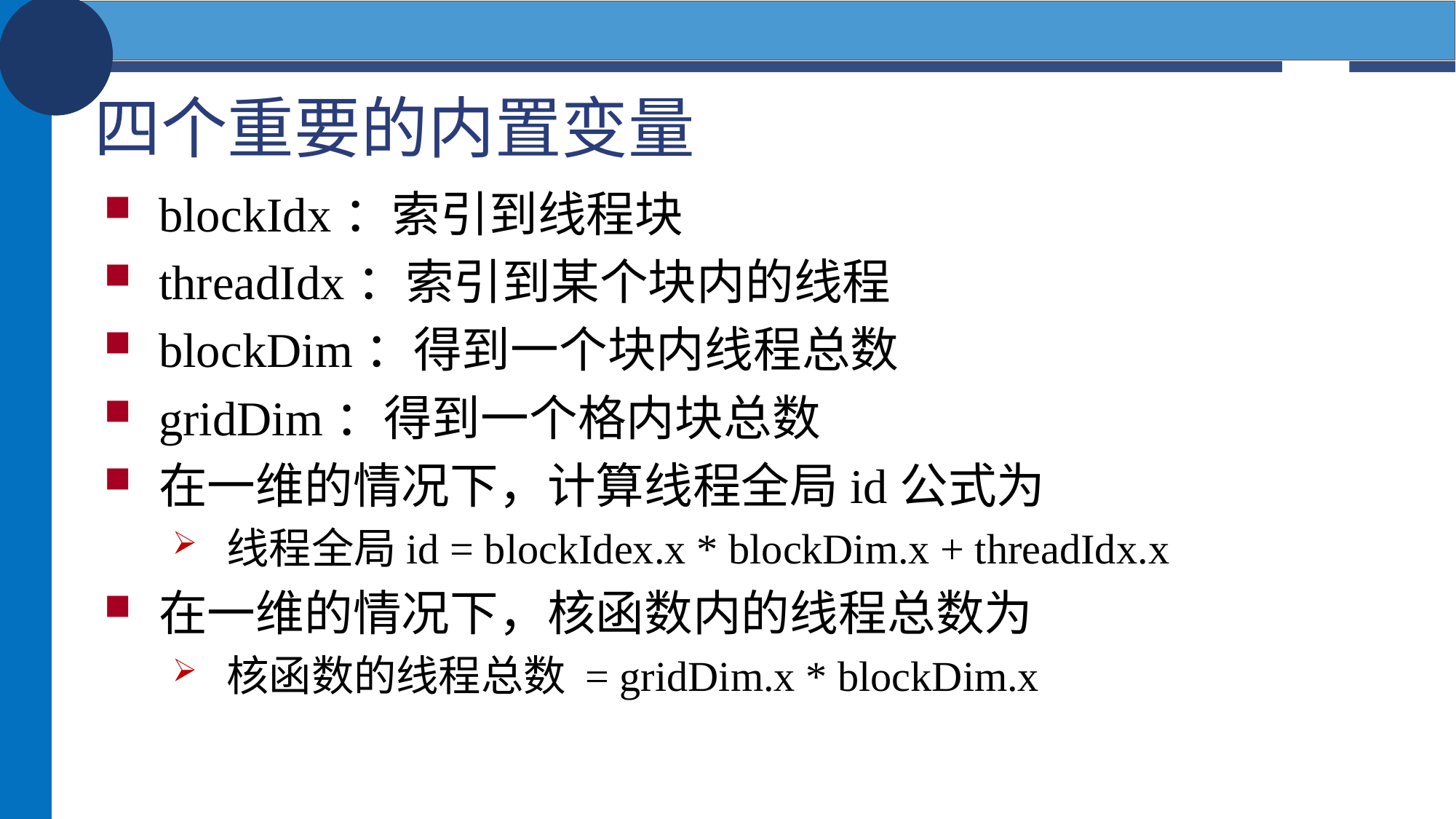

# 四个重要的内置变量
blockIdx：索引到线程块
threadIdx：索引到某个块内的线程
blockDim：得到一个块内线程总数
gridDim：得到一个格内块总数
在一维的情况下，计算线程全局id公式为
线程全局id = blockIdex.x * blockDim.x + threadIdx.x
在一维的情况下，核函数内的线程总数为
核函数的线程总数 = gridDim.x * blockDim.x